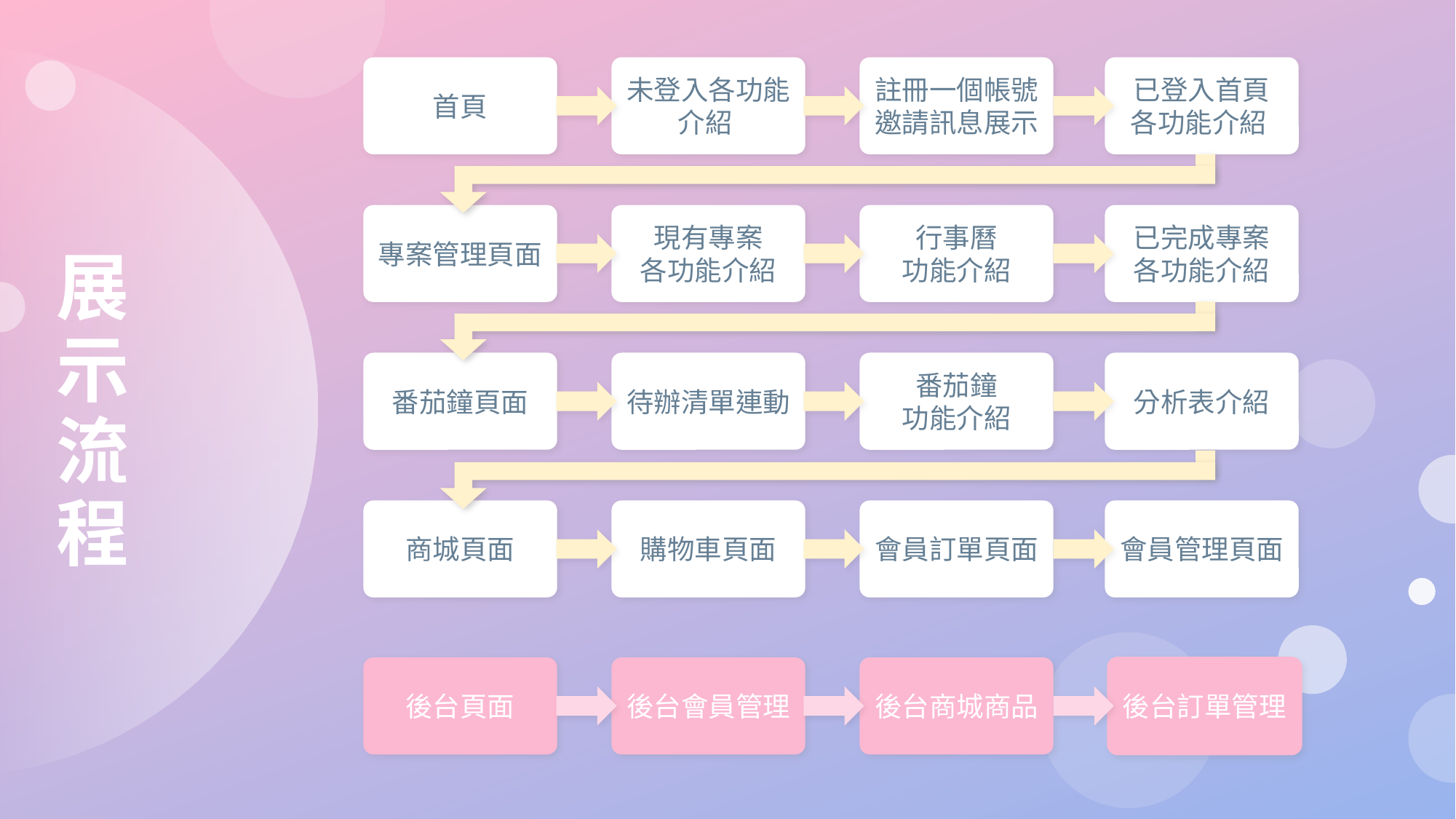

註冊一個帳號
邀請訊息展示
已登入首頁
各功能介紹
未登入各功能介紹
首頁

展示流程

行事曆
功能介紹
已完成專案
各功能介紹
現有專案
各功能介紹
專案管理頁面

番茄鐘
功能介紹
分析表介紹
待辦清單連動
番茄鐘頁面

會員訂單頁面
會員管理頁面
購物車頁面
商城頁面

後台商城商品
後台訂單管理
後台會員管理
後台頁面